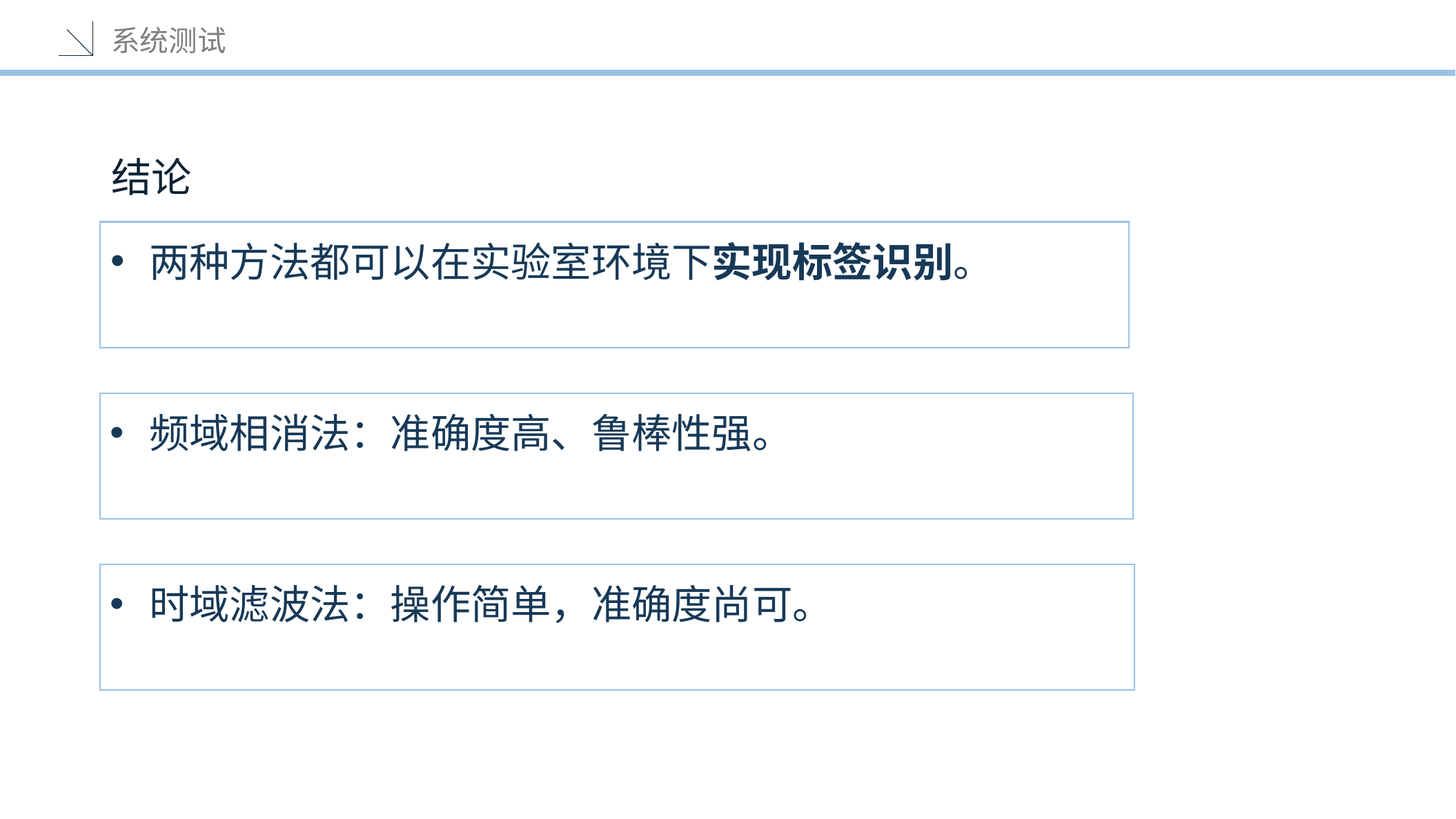

系统测试
结论
两种方法都可以在实验室环境下实现标签识别。

频域相消法：准确度高、鲁棒性强。

时域滤波法：操作简单，准确度尚可。